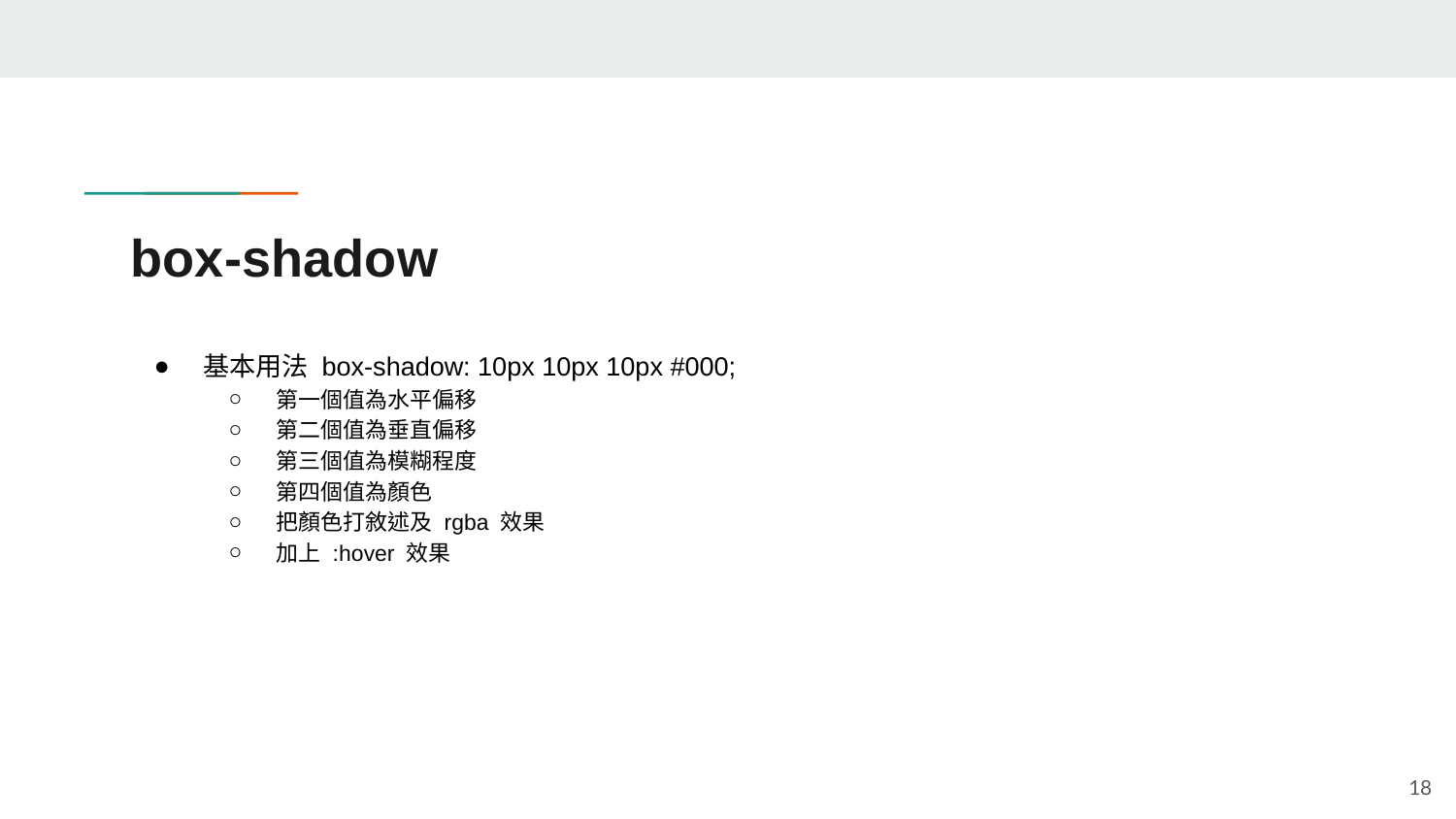

# box-shadow
基本用法 box-shadow: 10px 10px 10px #000;
第一個值為水平偏移
第二個值為垂直偏移
第三個值為模糊程度
第四個值為顏色
把顏色打敘述及 rgba 效果
加上 :hover 效果

18